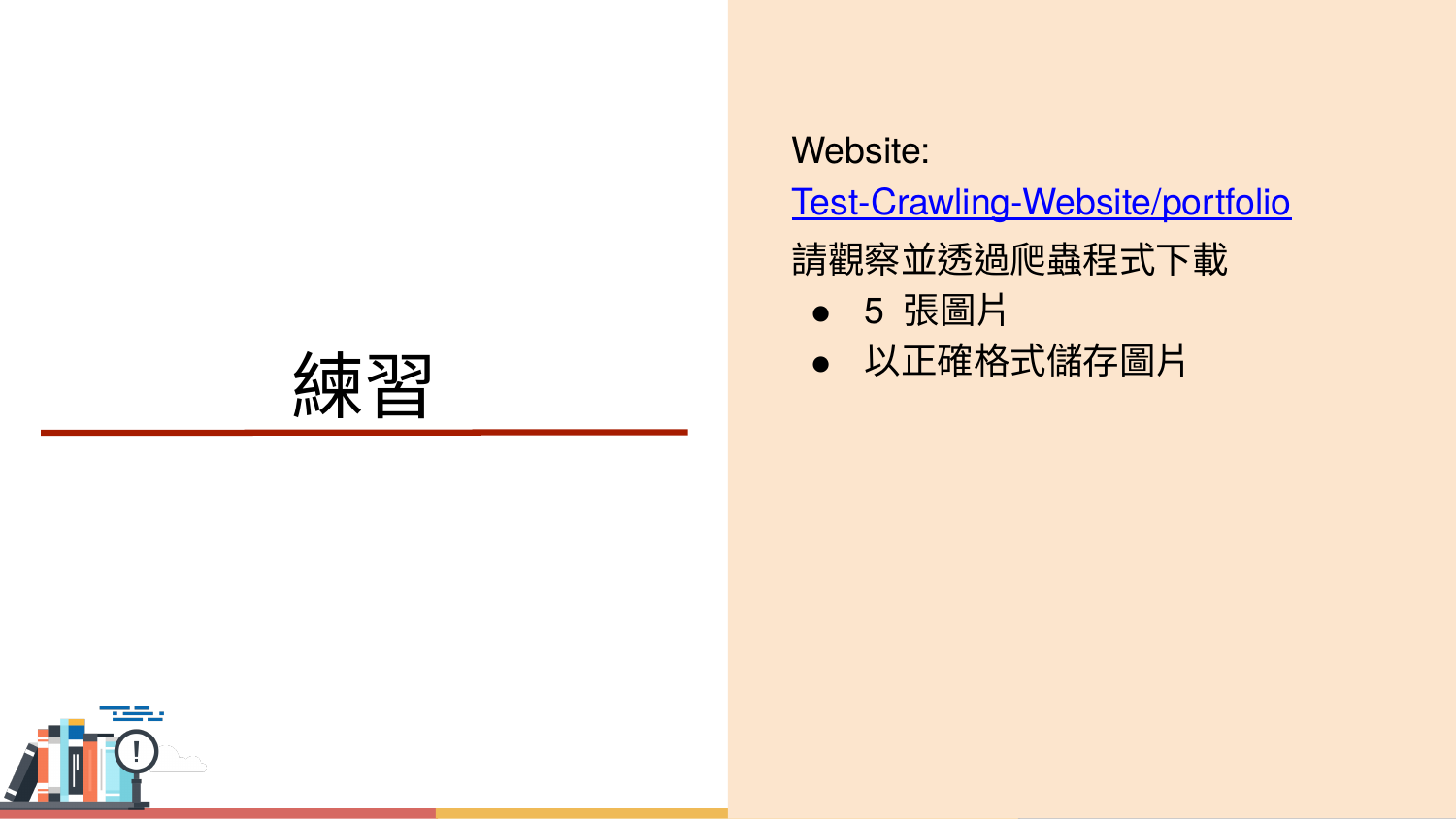

Website: Test-Crawling-Website/portfolio
請觀察並透過爬蟲程式下載
5 張圖片
以正確格式儲存圖片
# 練習